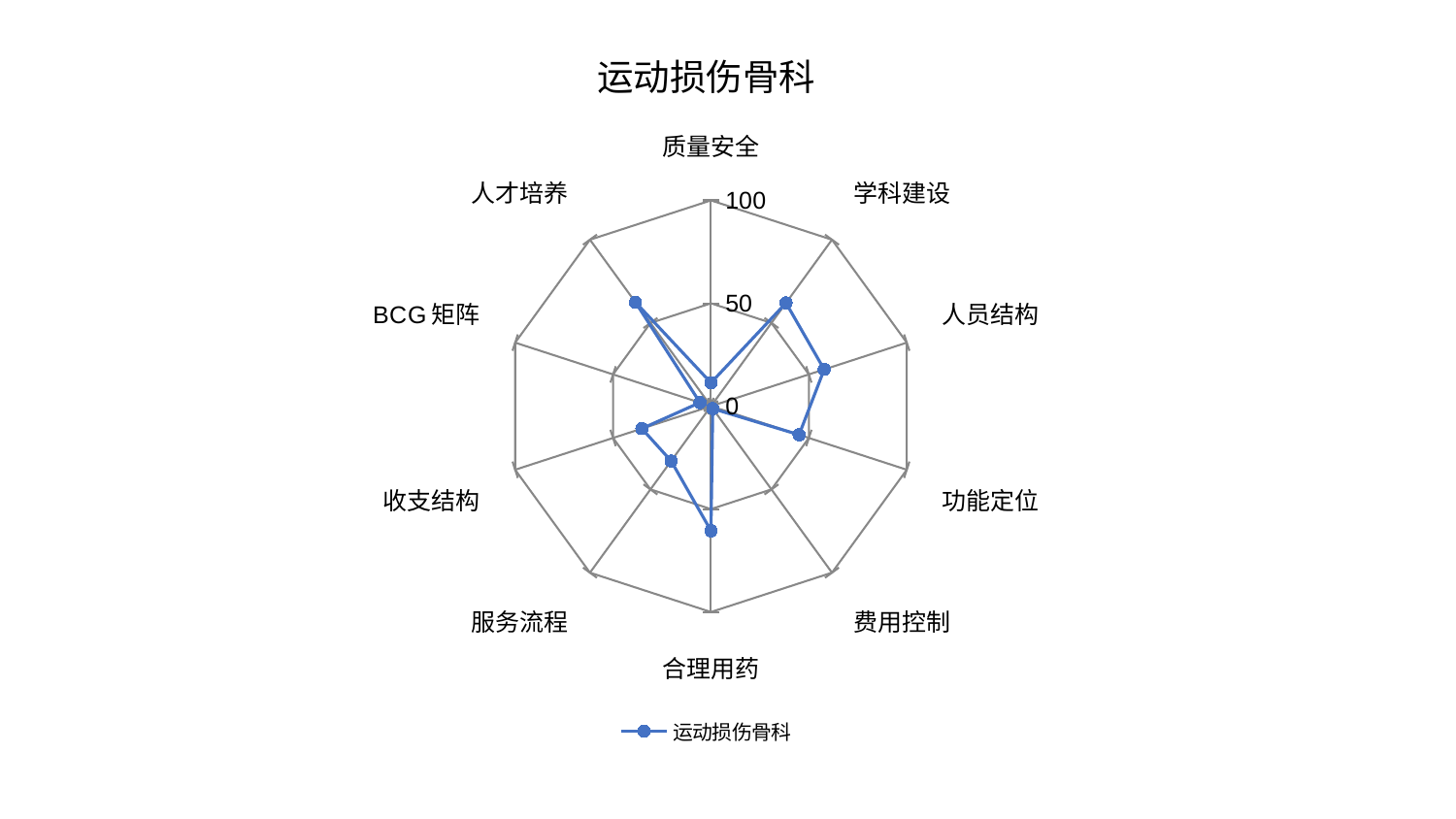

### Chart: 运动损伤骨科

| Category | 运动损伤骨科 |
|---|---|
| 质量安全 | 11.361286699584623 |
| 学科建设 | 62.00771975365041 |
| 人员结构 | 57.81297047182589 |
| 功能定位 | 44.999953800260194 |
| 费用控制 | 1.490022228986401 |
| 合理用药 | 60.54689271389003 |
| 服务流程 | 32.9286466151945 |
| 收支结构 | 35.30412611086301 |
| BCG矩阵 | 5.628532502271572 |
| 人才培养 | 62.39477709119007 |
151